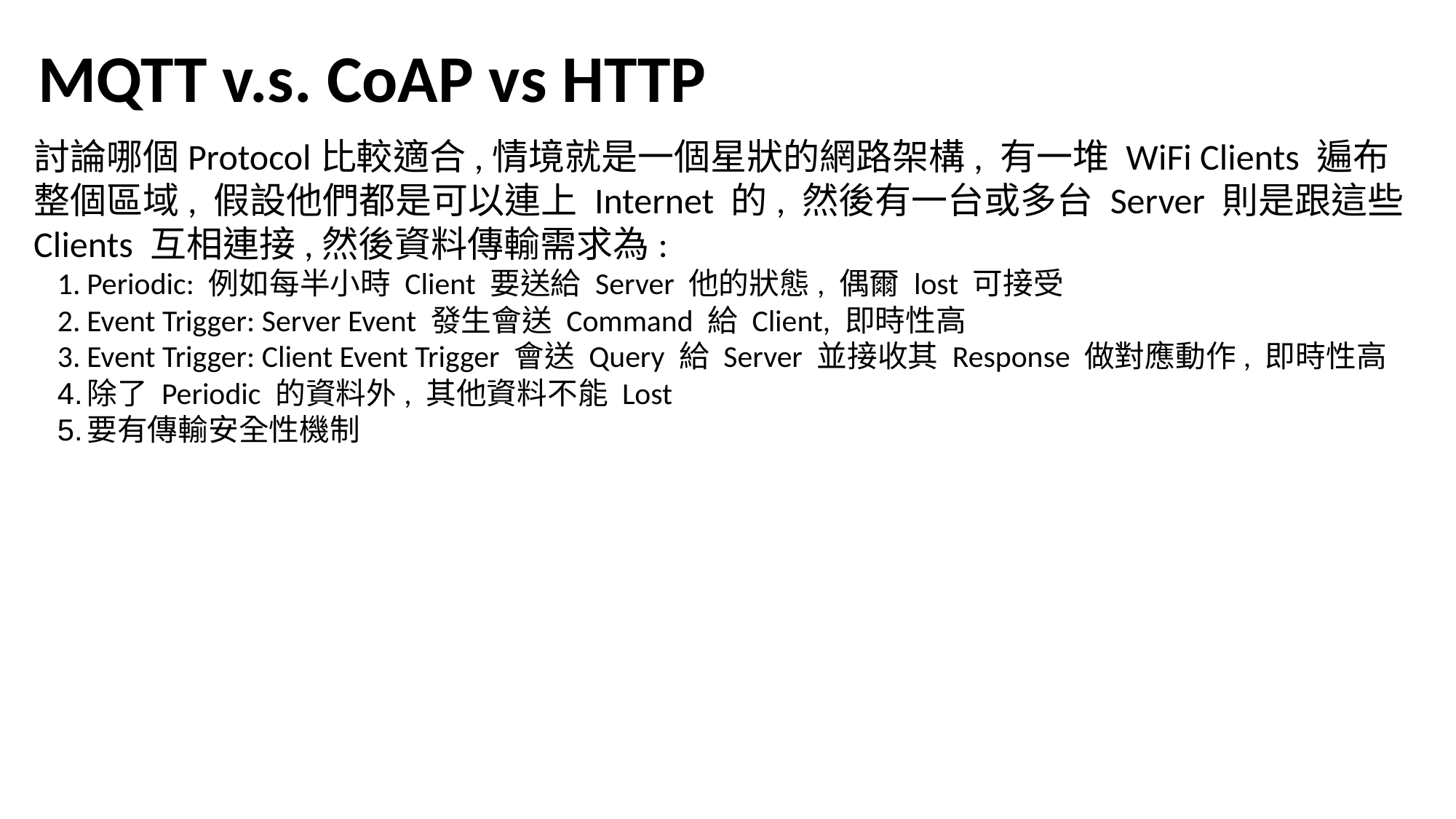

# MQTT v.s. CoAP vs HTTP
討論哪個Protocol比較適合,情境就是一個星狀的網路架構, 有一堆 WiFi Clients 遍布整個區域, 假設他們都是可以連上 Internet 的, 然後有一台或多台 Server 則是跟這些 Clients 互相連接,然後資料傳輸需求為:
Periodic: 例如每半小時 Client 要送給 Server 他的狀態, 偶爾 lost 可接受
Event Trigger: Server Event 發生會送 Command 給 Client, 即時性高
Event Trigger: Client Event Trigger 會送 Query 給 Server 並接收其 Response 做對應動作, 即時性高
除了 Periodic 的資料外, 其他資料不能 Lost
要有傳輸安全性機制